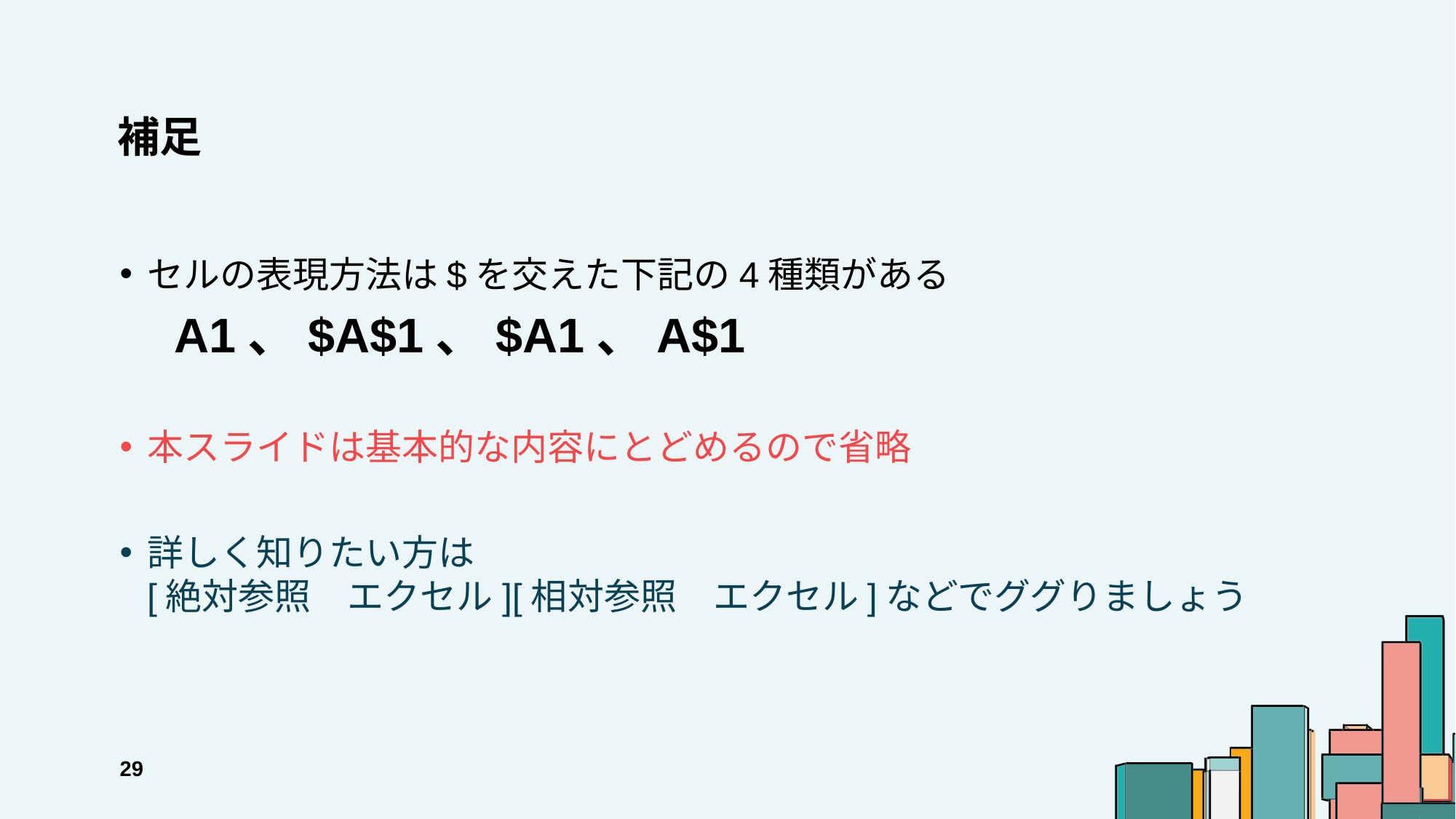

# 補足
セルの表現方法は$を交えた下記の4種類がある
A1、$A$1、$A1、A$1

本スライドは基本的な内容にとどめるので省略

詳しく知りたい方は
[絶対参照　エクセル][相対参照　エクセル]などでググりましょう

29